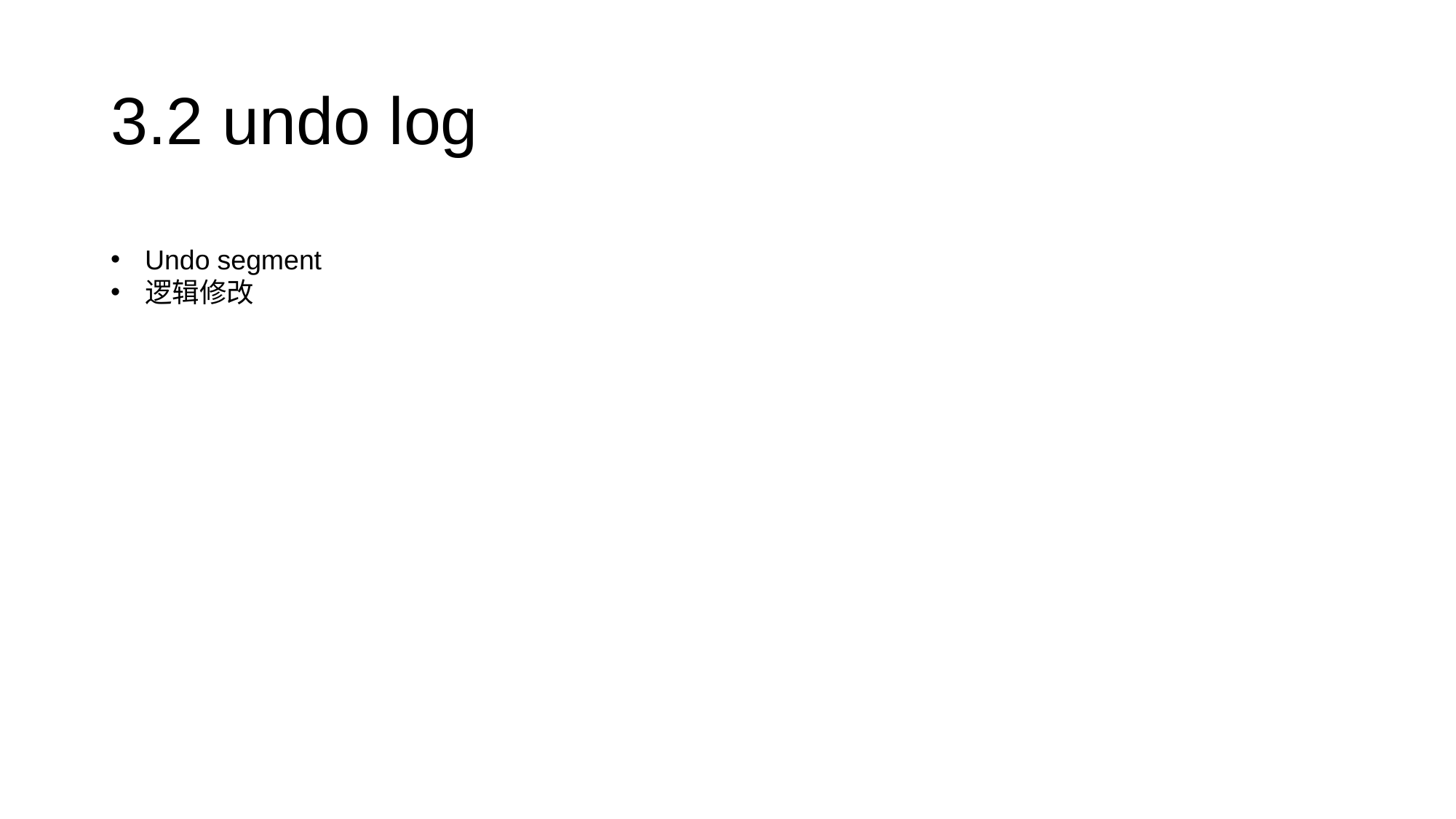

# 3.2 undo log
Undo segment
逻辑修改